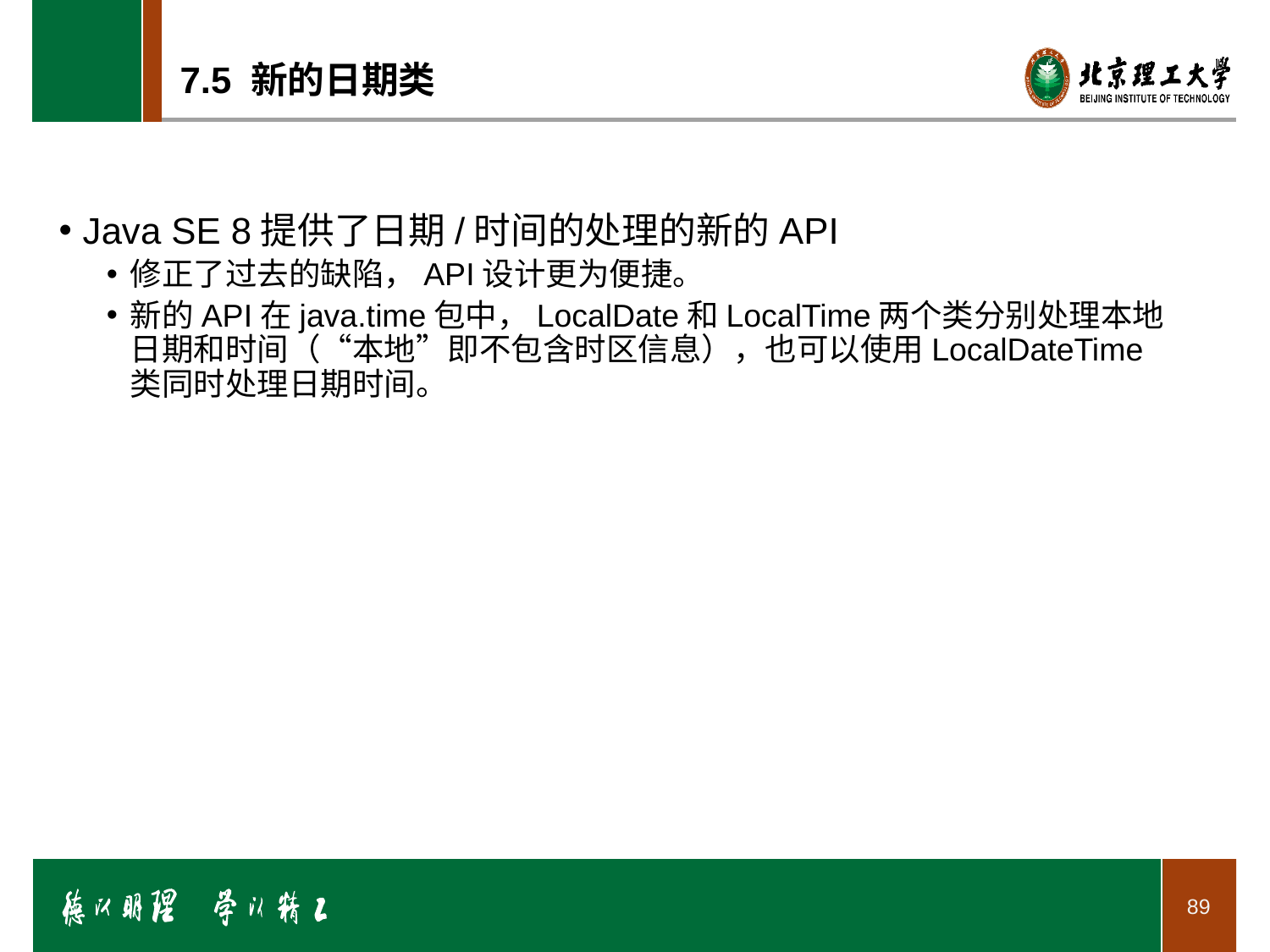

# 7.5 新的日期类
Java SE 8提供了日期/时间的处理的新的API
修正了过去的缺陷，API设计更为便捷。
新的API在java.time包中，LocalDate和LocalTime两个类分别处理本地日期和时间（“本地”即不包含时区信息），也可以使用LocalDateTime类同时处理日期时间。